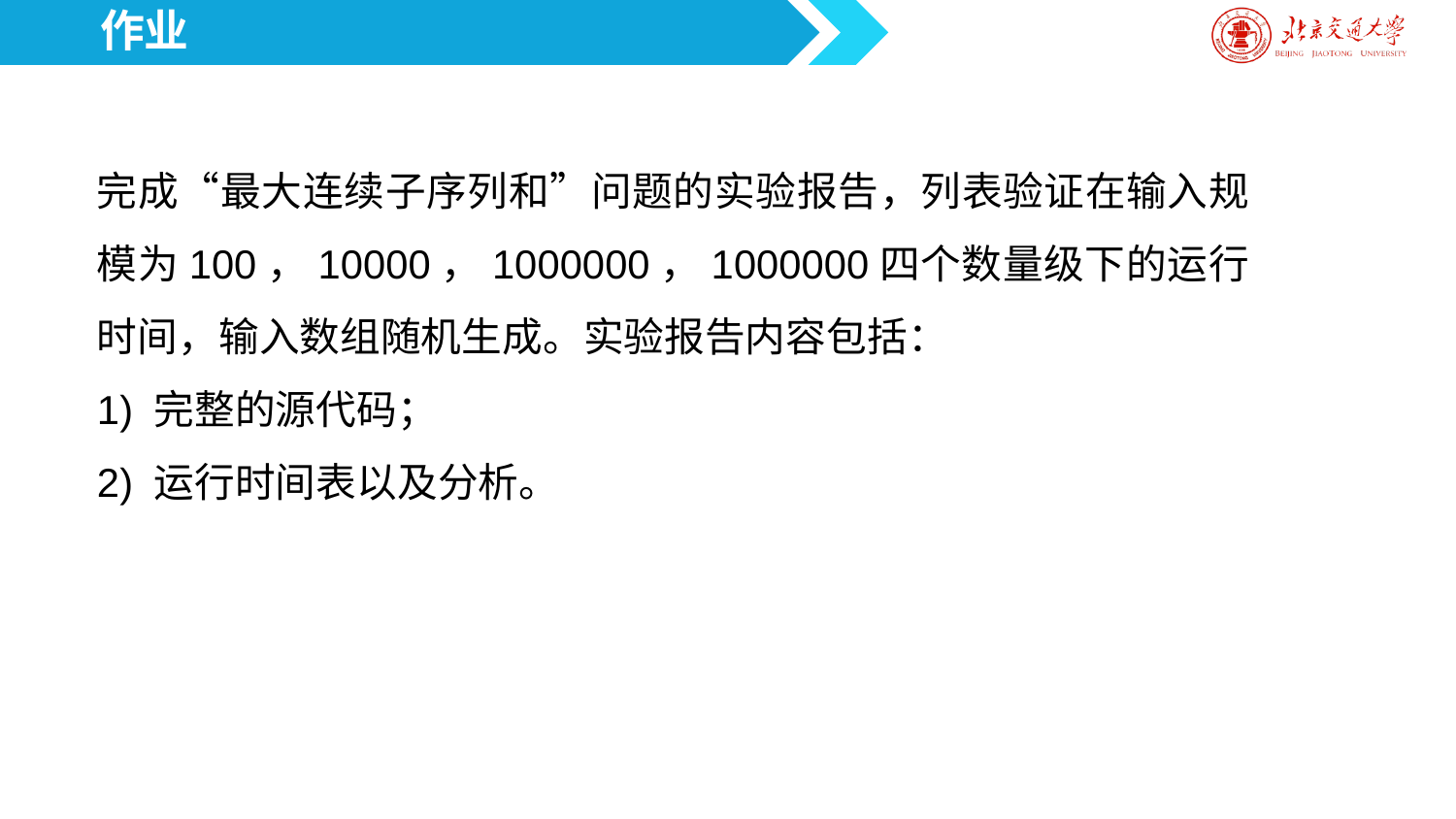

作业
完成“最大连续子序列和”问题的实验报告，列表验证在输入规模为100，10000，1000000，1000000四个数量级下的运行时间，输入数组随机生成。实验报告内容包括：
1) 完整的源代码；
2) 运行时间表以及分析。